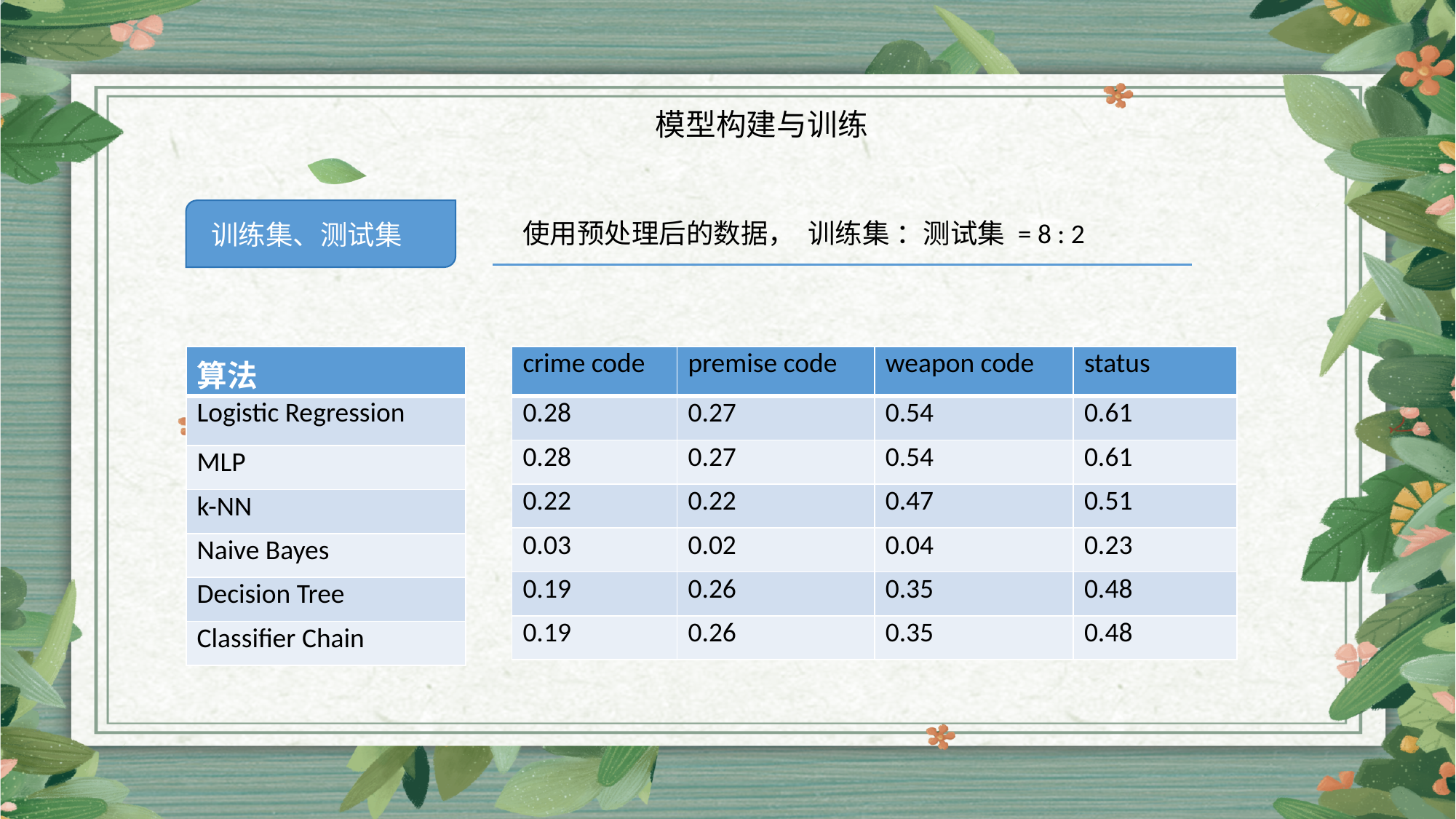

模型构建与训练

使用预处理后的数据，  训练集 ：测试集 = 8 : 2
训练集、测试集
| 算法 |
| --- |
| Logistic Regression |
| MLP |
| k-NN |
| Naive Bayes |
| Decision Tree |
| Classifier Chain |
| crime code | premise code | weapon code | status |
| --- | --- | --- | --- |
| 0.28 | 0.27 | 0.54 | 0.61 |
| 0.28 | 0.27 | 0.54 | 0.61 |
| 0.22 | 0.22 | 0.47 | 0.51 |
| 0.03 | 0.02 | 0.04 | 0.23 |
| 0.19 | 0.26 | 0.35 | 0.48 |
| 0.19 | 0.26 | 0.35 | 0.48 |